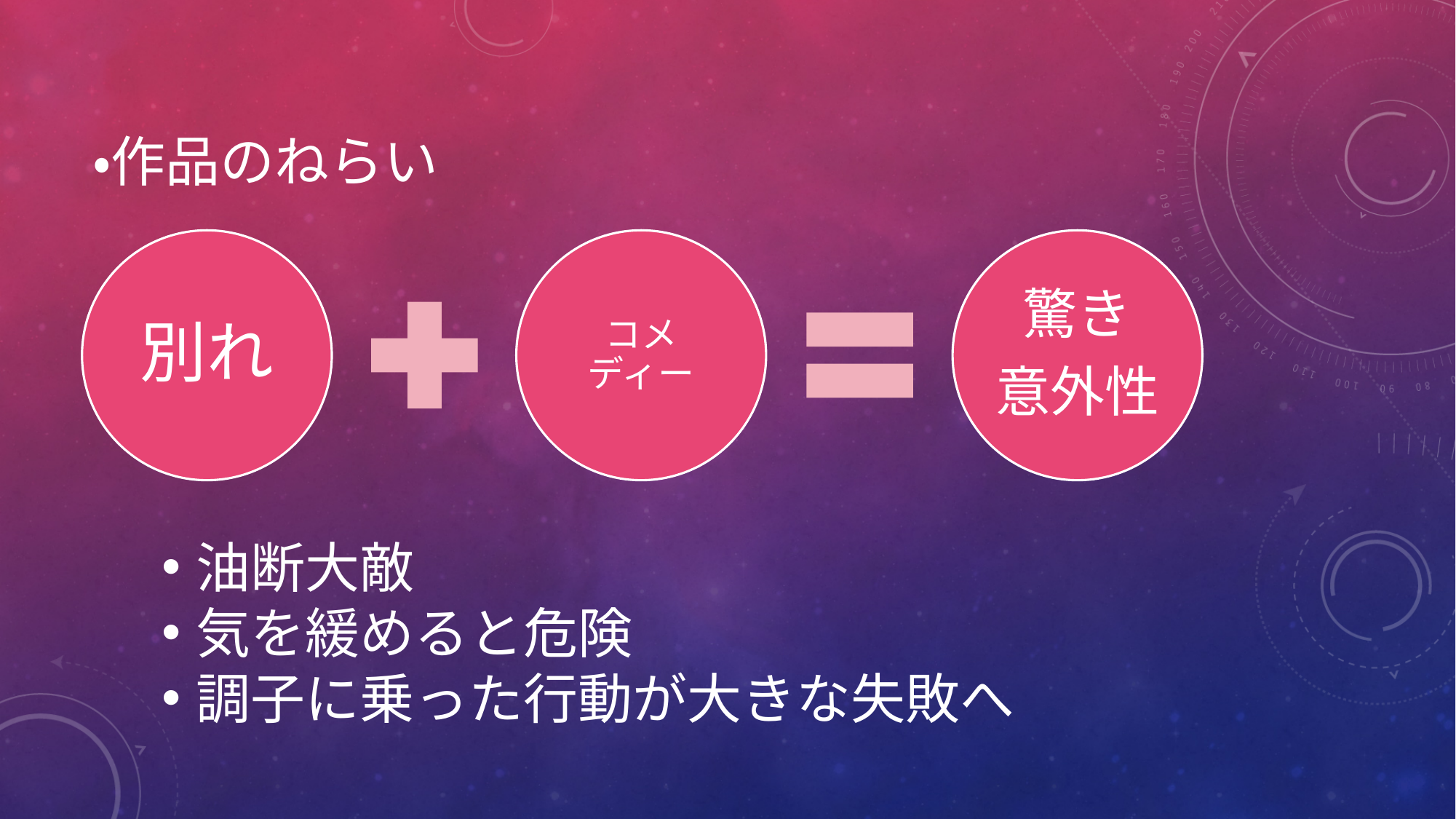

# ・作品のねらい
別れ

コメディー

驚き
意外性
油断大敵
気を緩めると危険
調子に乗った行動が大きな失敗へ